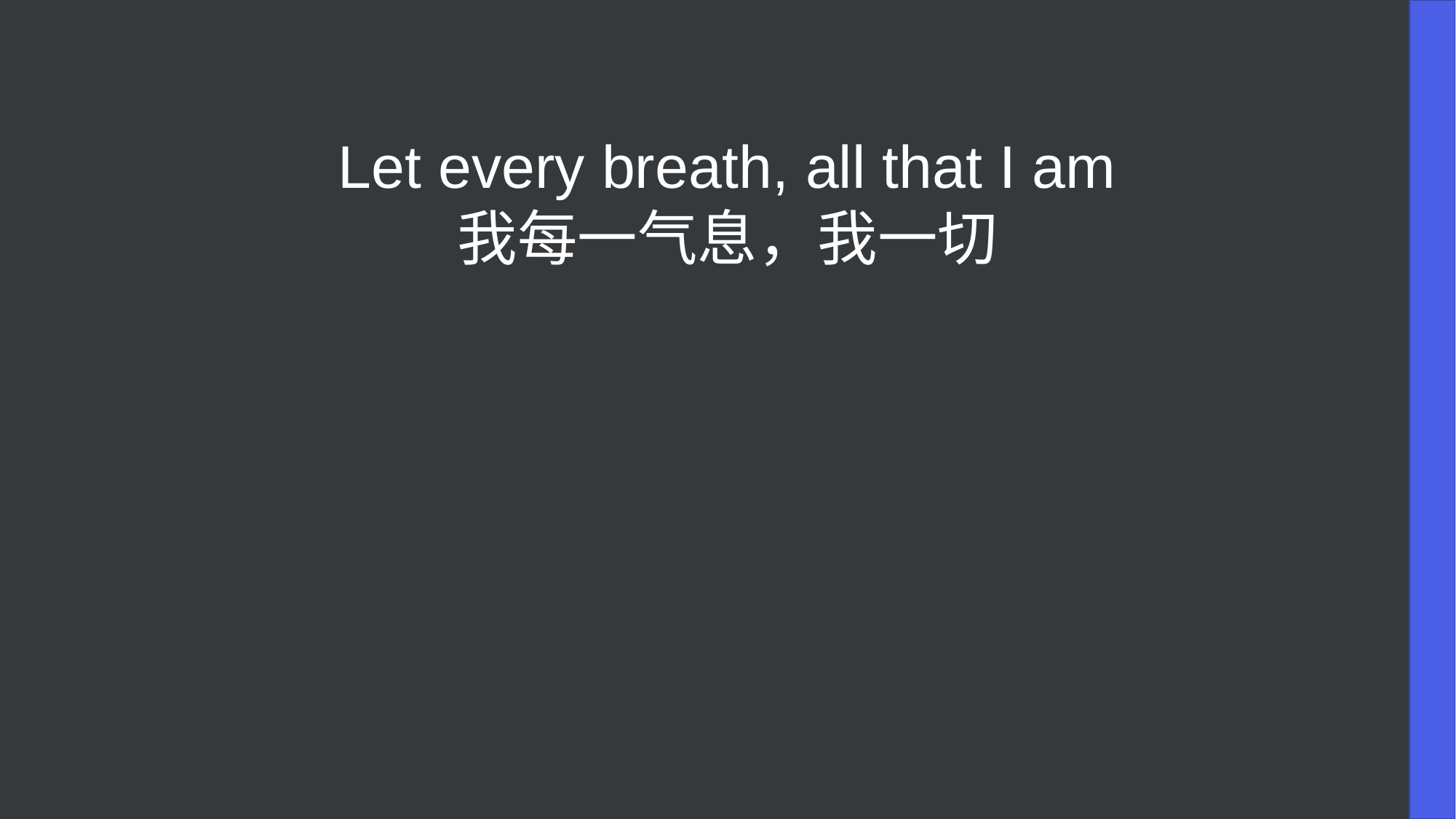

Let every breath, all that I am
我每一气息，我一切